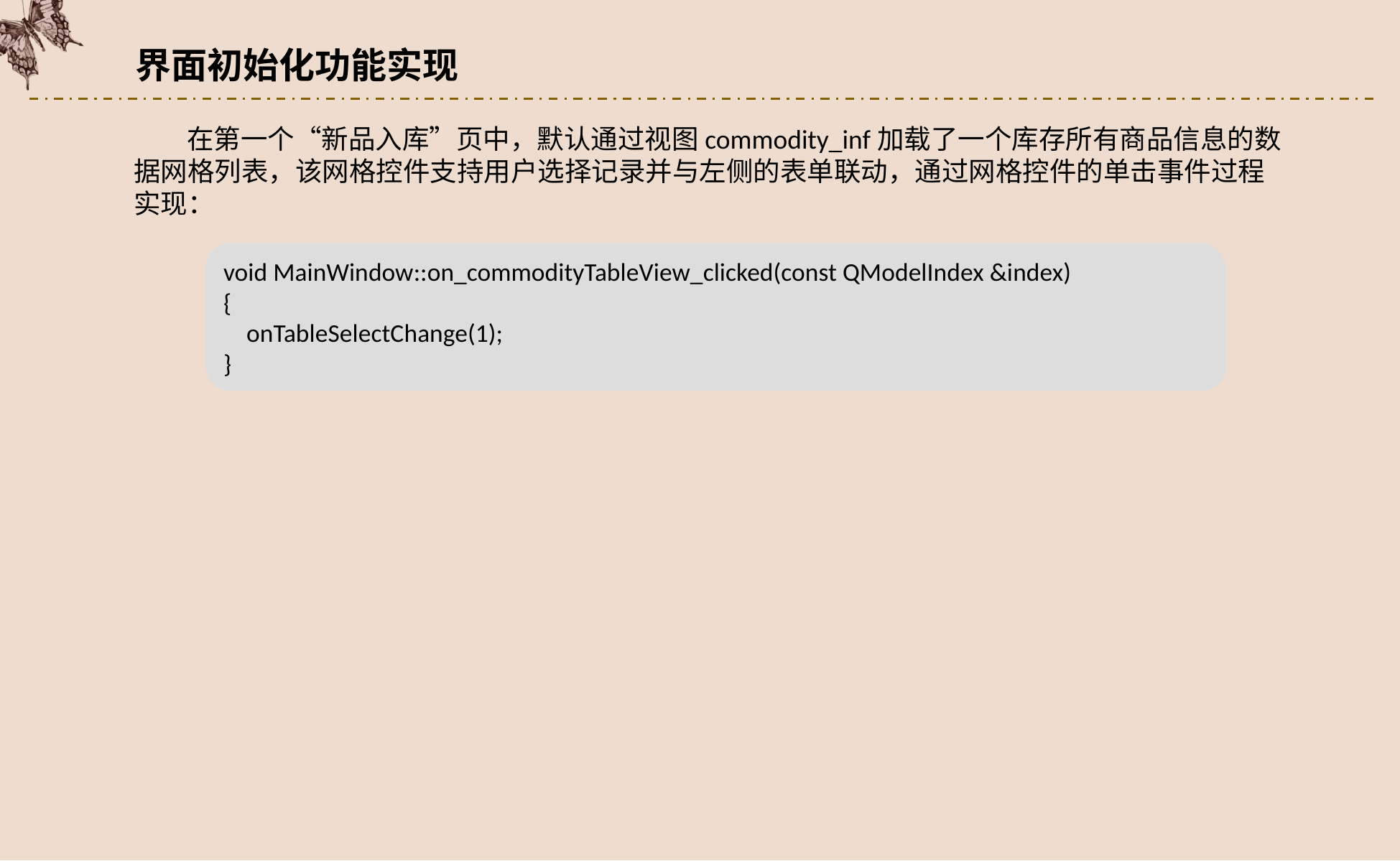

界面初始化功能实现
在第一个“新品入库”页中，默认通过视图commodity_inf加载了一个库存所有商品信息的数据网格列表，该网格控件支持用户选择记录并与左侧的表单联动，通过网格控件的单击事件过程实现：
void MainWindow::on_commodityTableView_clicked(const QModelIndex &index)
{
    onTableSelectChange(1);
}